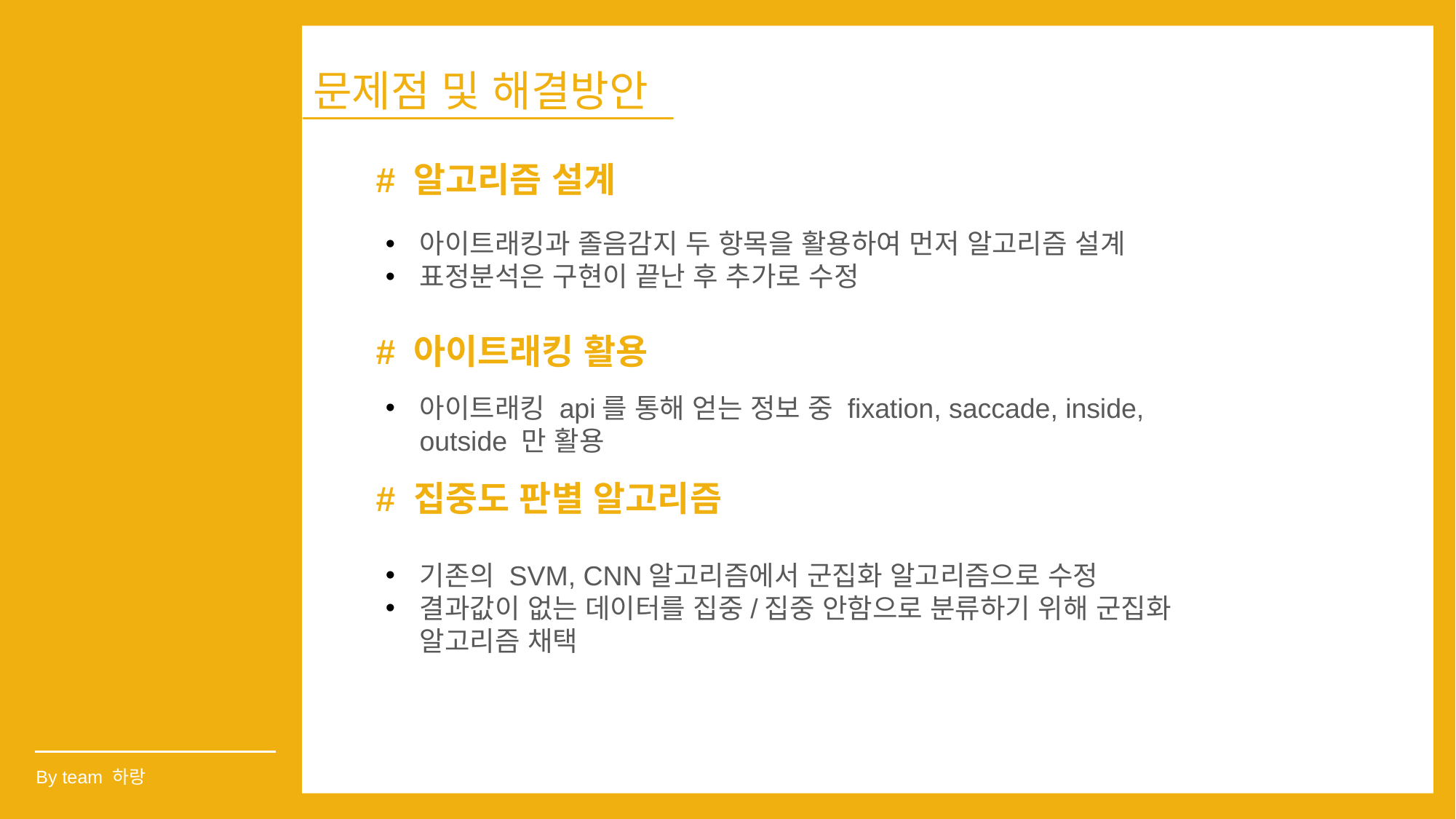

문제점 및 해결방안
# 알고리즘 설계
아이트래킹과 졸음감지 두 항목을 활용하여 먼저 알고리즘 설계
표정분석은 구현이 끝난 후 추가로 수정
# 아이트래킹 활용
아이트래킹 api를 통해 얻는 정보 중 fixation, saccade, inside, outside 만 활용
# 집중도 판별 알고리즘
기존의 SVM, CNN알고리즘에서 군집화 알고리즘으로 수정
결과값이 없는 데이터를 집중/집중 안함으로 분류하기 위해 군집화 알고리즘 채택
By team 하랑